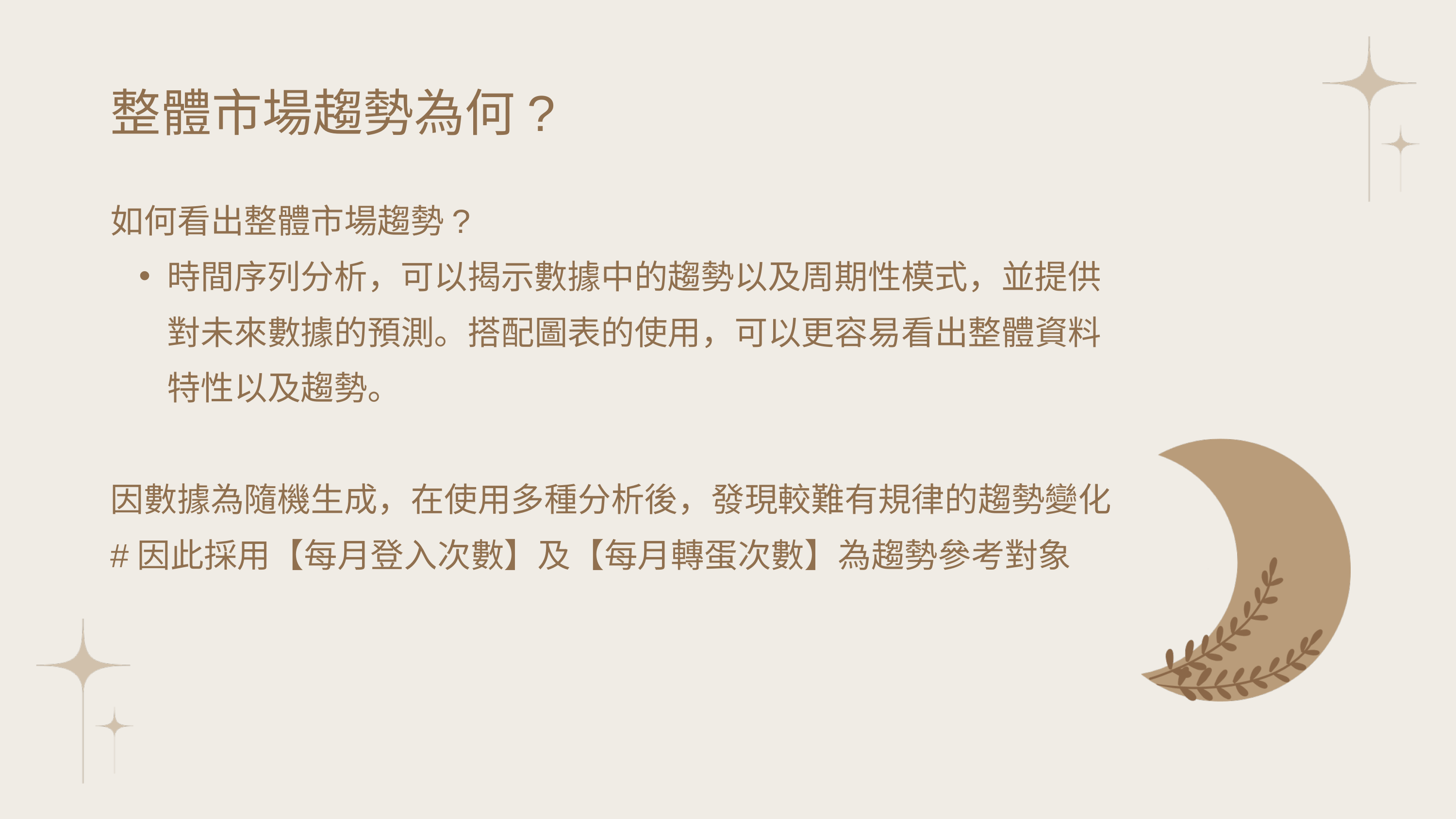

整體市場趨勢為何?
如何看出整體市場趨勢?
時間序列分析，可以揭示數據中的趨勢以及周期性模式，並提供對未來數據的預測。搭配圖表的使用，可以更容易看出整體資料特性以及趨勢。

因數據為隨機生成，在使用多種分析後，發現較難有規律的趨勢變化
#因此採用【每月登入次數】及【每月轉蛋次數】為趨勢參考對象